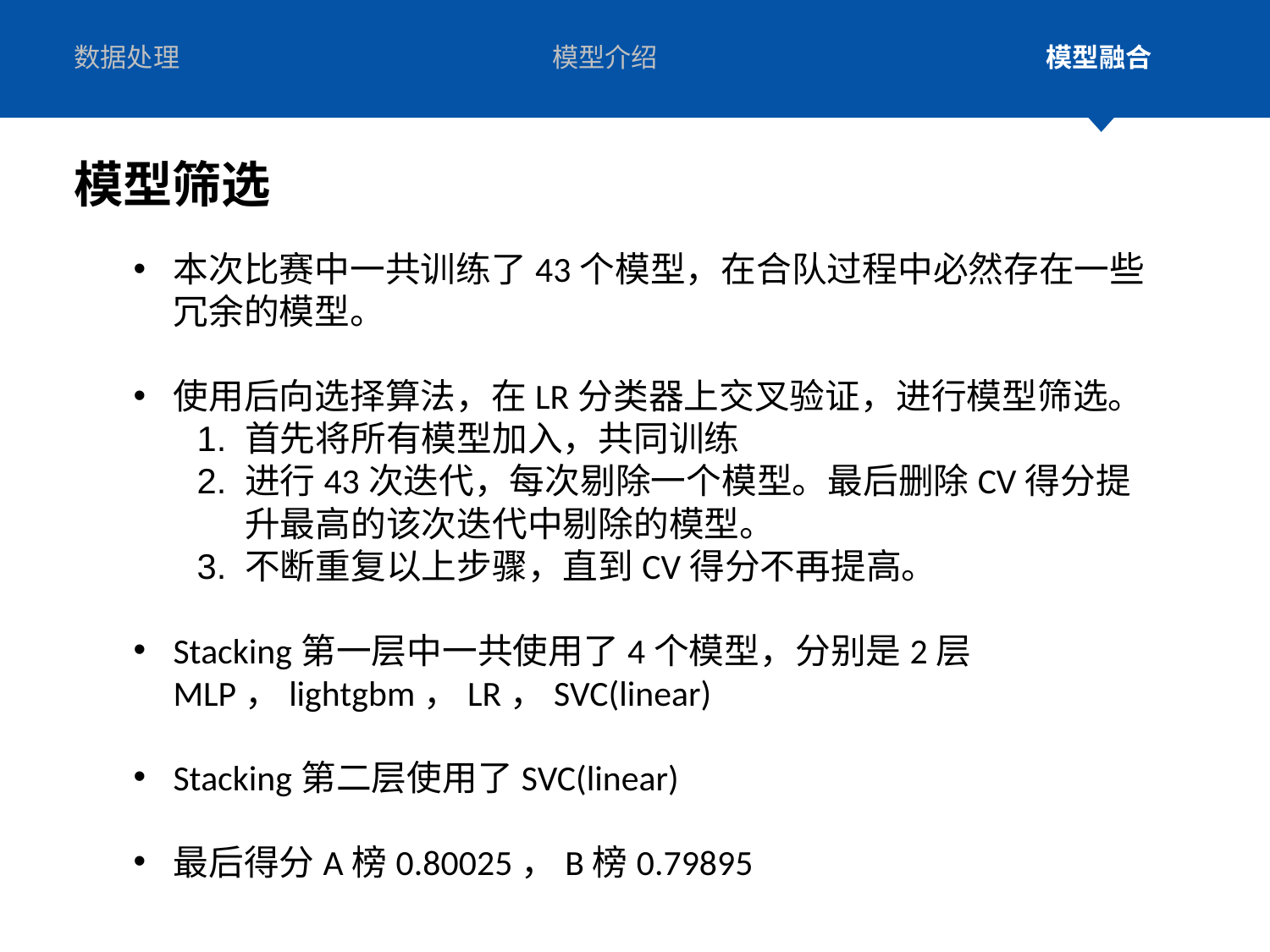

数据处理
模型介绍
模型融合

模型筛选
二、Mo模型介绍
本次比赛中一共训练了43个模型，在合队过程中必然存在一些冗余的模型。

使用后向选择算法，在LR分类器上交叉验证，进行模型筛选。
首先将所有模型加入，共同训练
进行43次迭代，每次剔除一个模型。最后删除CV得分提升最高的该次迭代中剔除的模型。
不断重复以上步骤，直到CV得分不再提高。

Stacking第一层中一共使用了4个模型，分别是2层MLP，lightgbm，LR，SVC(linear)

Stacking第二层使用了SVC(linear)

最后得分A榜0.80025，B榜0.79895